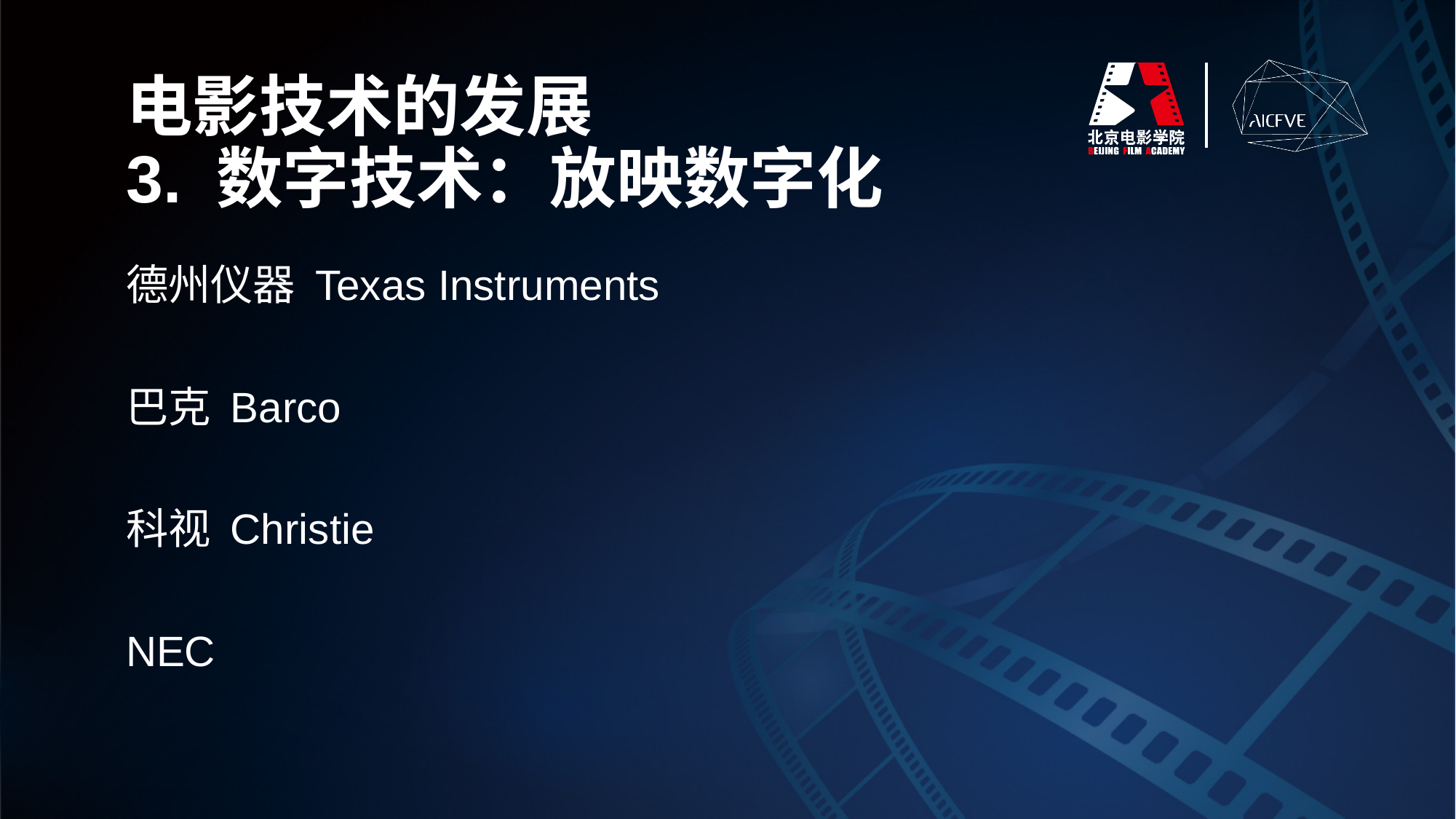

电影技术的发展
3. 数字技术：放映数字化
德州仪器 Texas Instruments

巴克 Barco

科视 Christie

NEC